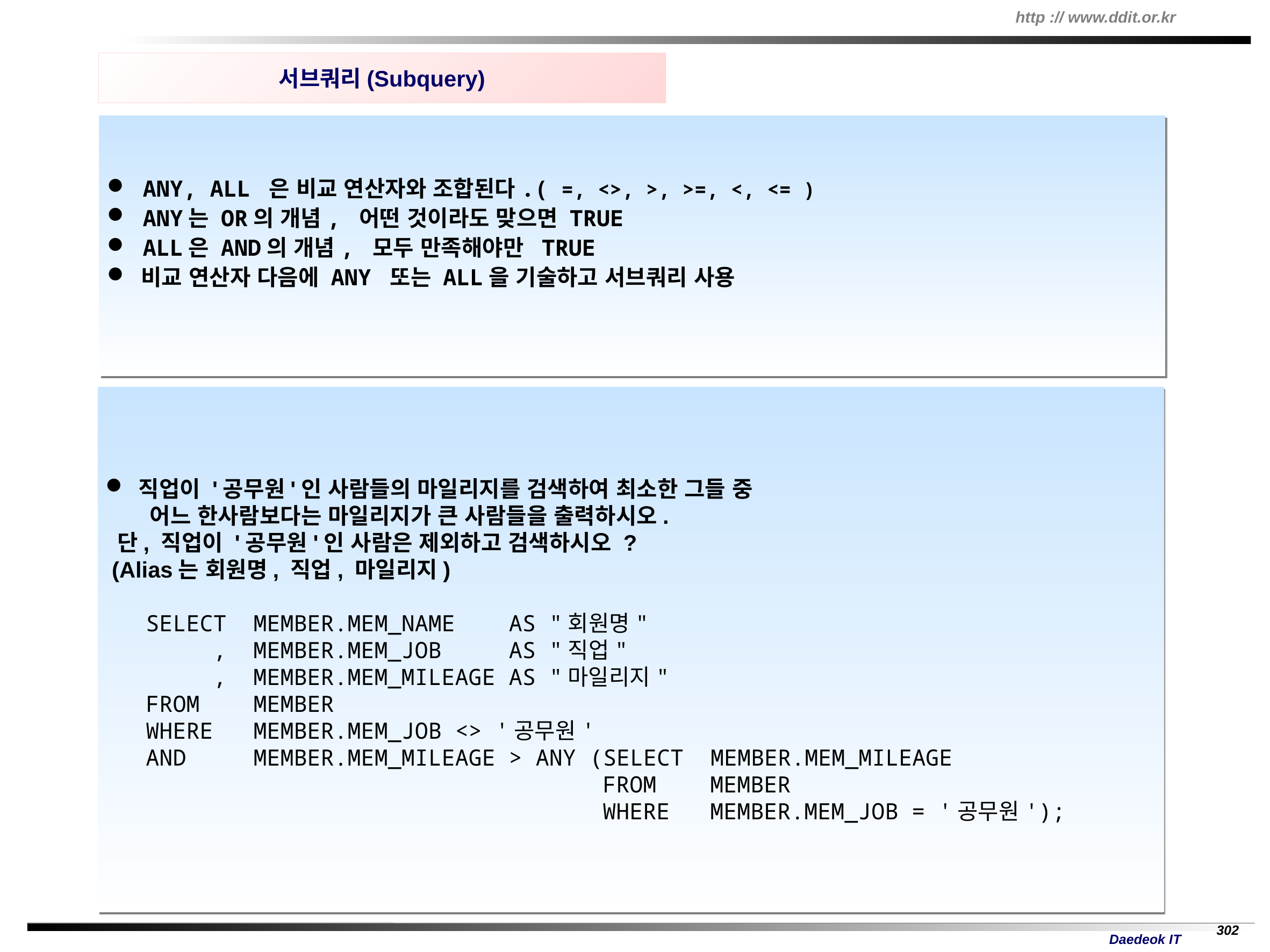

서브쿼리(Subquery)
 ANY, ALL 은 비교 연산자와 조합된다.( =, <>, >, >=, <, <= )
 ANY는 OR의 개념, 어떤 것이라도 맞으면 TRUE
 ALL은 AND의 개념, 모두 만족해야만  TRUE
 비교 연산자 다음에 ANY 또는 ALL을 기술하고 서브쿼리 사용

 직업이 '공무원'인 사람들의 마일리지를 검색하여 최소한 그들 중
    어느 한사람보다는 마일리지가 큰 사람들을 출력하시오.
 단, 직업이 '공무원'인 사람은 제외하고 검색하시오 ?
 (Alias는 회원명, 직업, 마일리지)

SELECT  MEMBER.MEM_NAME    AS "회원명"
     ,  MEMBER.MEM_JOB     AS "직업"
     ,  MEMBER.MEM_MILEAGE AS "마일리지"
FROM    MEMBER
WHERE   MEMBER.MEM_JOB <> '공무원'
AND     MEMBER.MEM_MILEAGE > ANY (SELECT  MEMBER.MEM_MILEAGE
                                  FROM    MEMBER
                                  WHERE   MEMBER.MEM_JOB = '공무원');